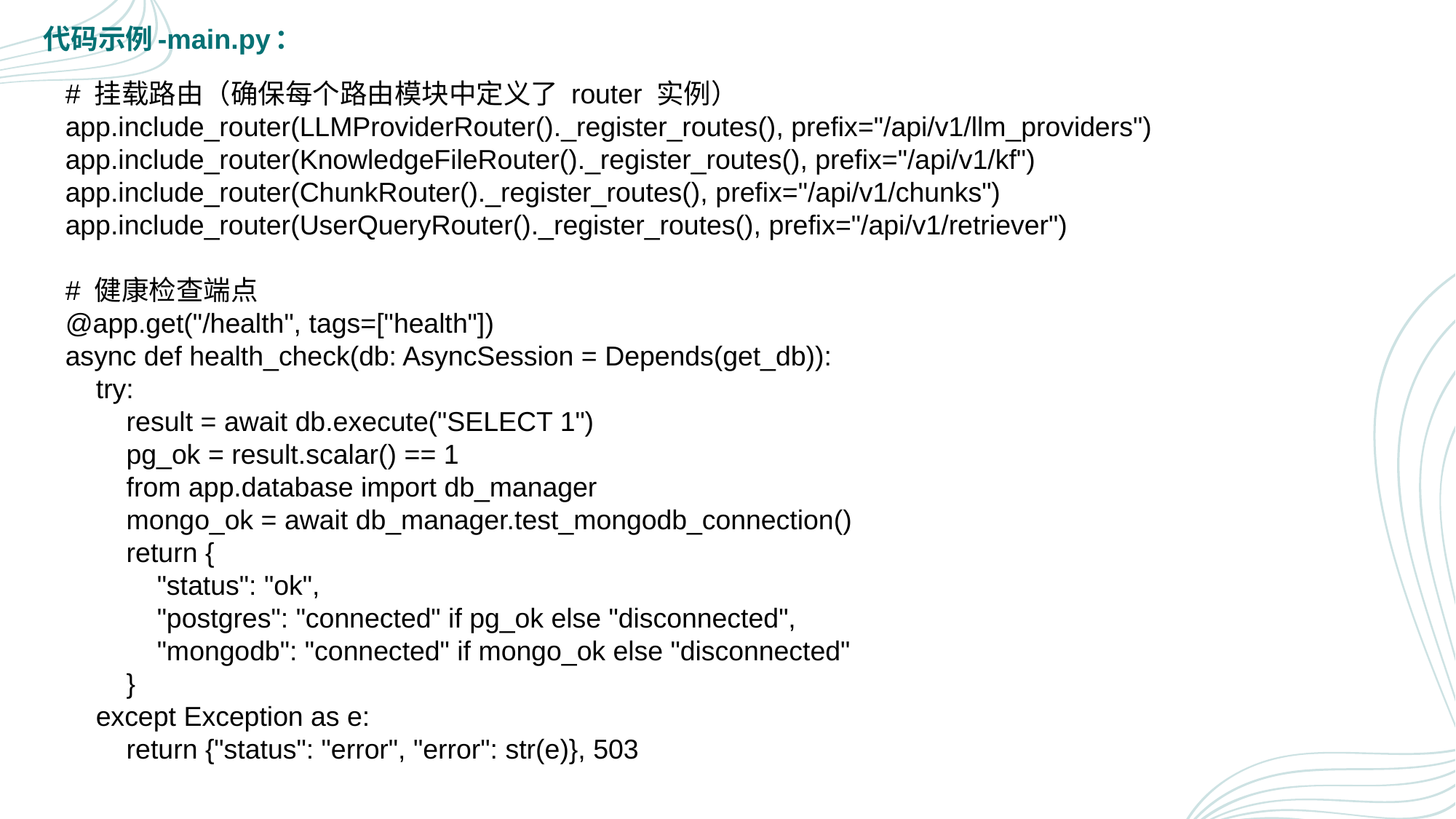

代码示例-main.py：
# 挂载路由（确保每个路由模块中定义了 router 实例）
app.include_router(LLMProviderRouter()._register_routes(), prefix="/api/v1/llm_providers")
app.include_router(KnowledgeFileRouter()._register_routes(), prefix="/api/v1/kf")
app.include_router(ChunkRouter()._register_routes(), prefix="/api/v1/chunks")
app.include_router(UserQueryRouter()._register_routes(), prefix="/api/v1/retriever")

# 健康检查端点
@app.get("/health", tags=["health"])
async def health_check(db: AsyncSession = Depends(get_db)):
    try:
        result = await db.execute("SELECT 1")
        pg_ok = result.scalar() == 1
        from app.database import db_manager
        mongo_ok = await db_manager.test_mongodb_connection()
        return {
            "status": "ok",
            "postgres": "connected" if pg_ok else "disconnected",
            "mongodb": "connected" if mongo_ok else "disconnected"
        }
    except Exception as e:
        return {"status": "error", "error": str(e)}, 503